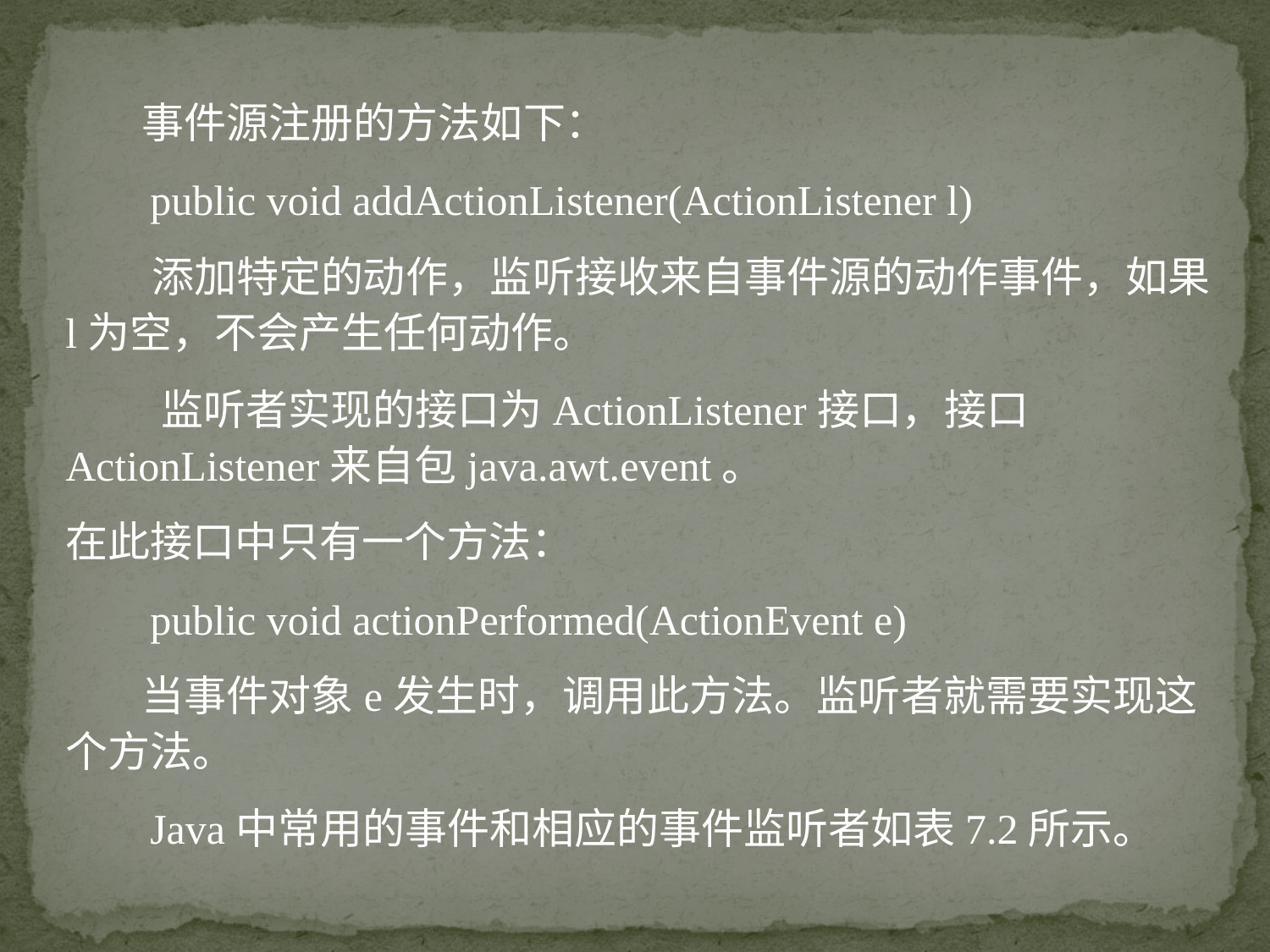

事件源注册的方法如下：
        public void addActionListener(ActionListener l)
        添加特定的动作，监听接收来自事件源的动作事件，如果l为空，不会产生任何动作。
         监听者实现的接口为ActionListener接口，接口ActionListener来自包java.awt.event。
在此接口中只有一个方法：
        public void actionPerformed(ActionEvent e)
       当事件对象e发生时，调用此方法。监听者就需要实现这个方法。
        Java中常用的事件和相应的事件监听者如表7.2所示。